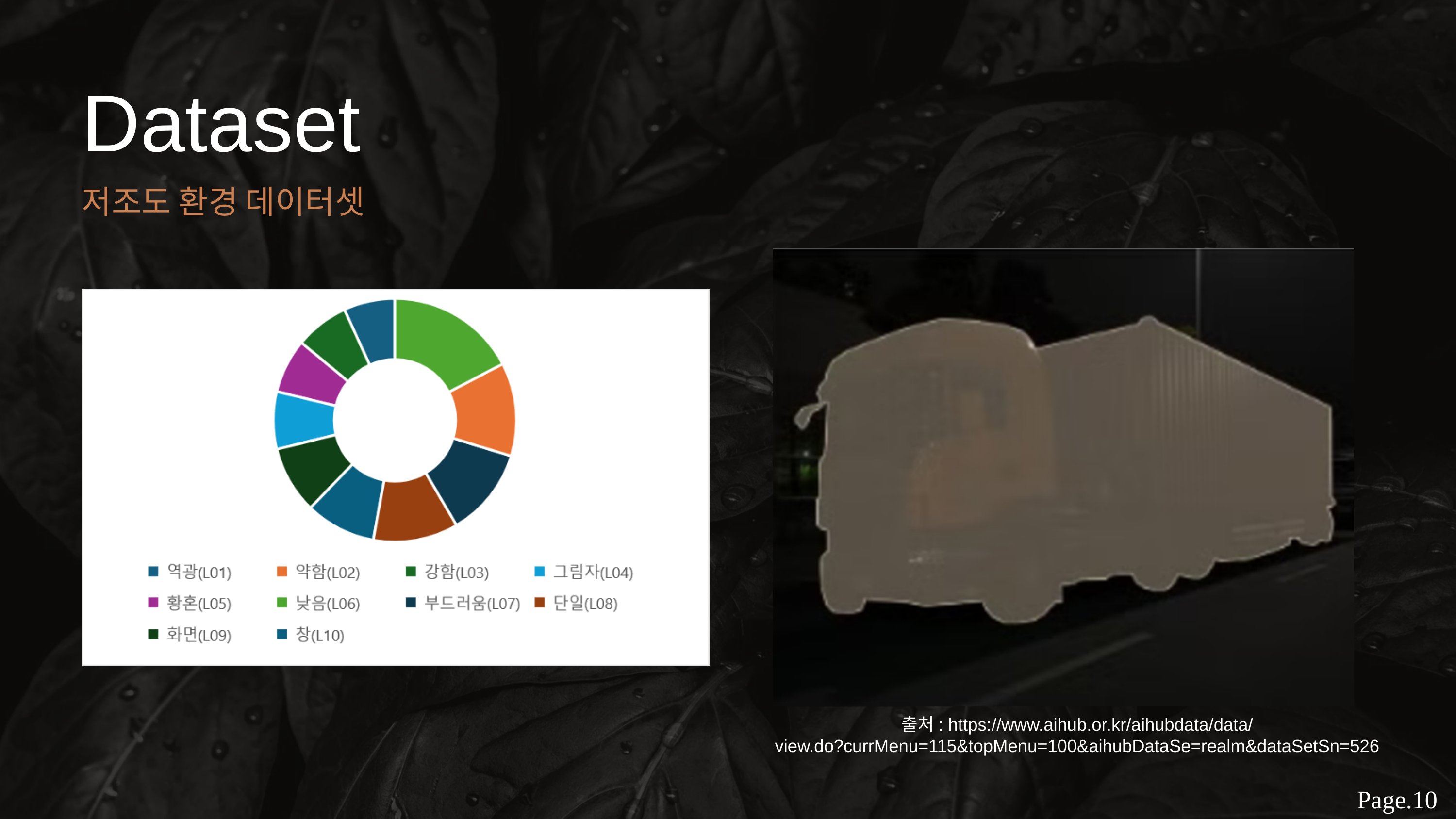

Dataset
저조도 환경 데이터셋

출처: https://www.aihub.or.kr/aihubdata/data/
view.do?currMenu=115&topMenu=100&aihubDataSe=realm&dataSetSn=526
Page.10